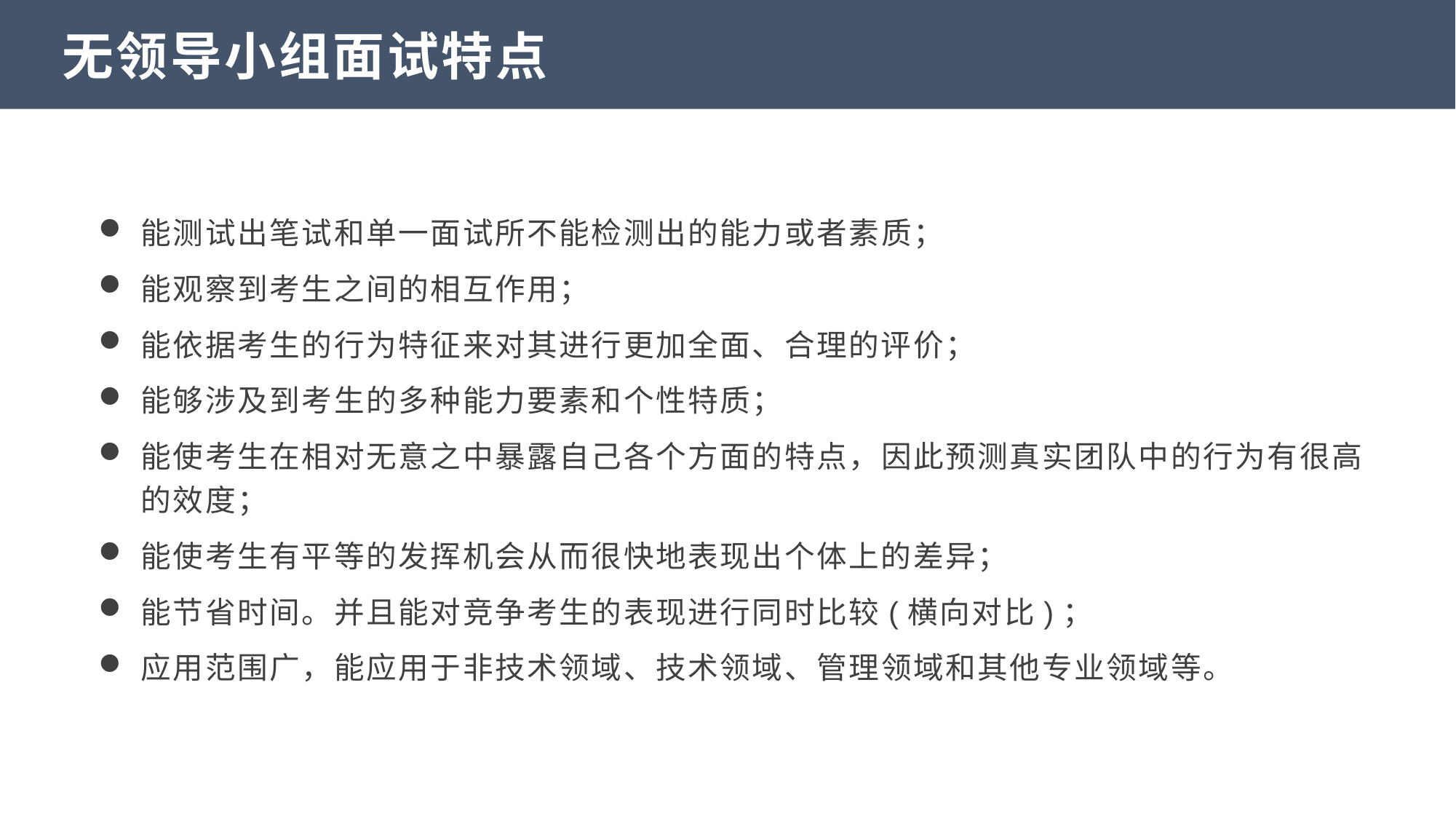

无领导小组面试特点
能测试出笔试和单一面试所不能检测出的能力或者素质；
能观察到考生之间的相互作用；
能依据考生的行为特征来对其进行更加全面、合理的评价；
能够涉及到考生的多种能力要素和个性特质；
能使考生在相对无意之中暴露自己各个方面的特点，因此预测真实团队中的行为有很高的效度；
能使考生有平等的发挥机会从而很快地表现出个体上的差异；
能节省时间。并且能对竞争考生的表现进行同时比较(横向对比)；
应用范围广，能应用于非技术领域、技术领域、管理领域和其他专业领域等。